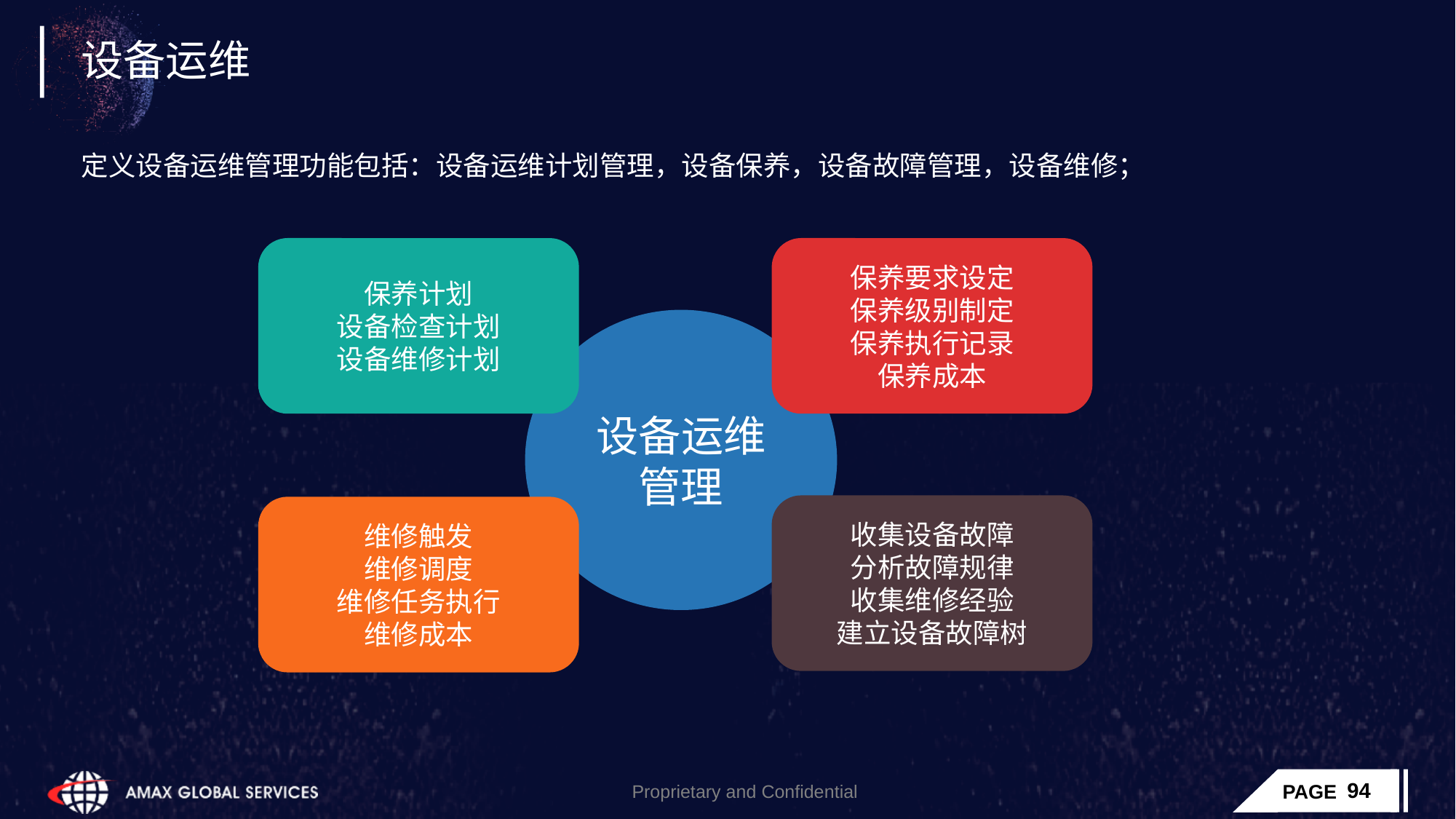

# 设备运维
定义设备运维管理功能包括：设备运维计划管理，设备保养，设备故障管理，设备维修；
保养要求设定
保养级别制定
保养执行记录
保养成本

保养计划
设备检查计划
设备维修计划

设备运维管理
收集设备故障
分析故障规律
收集维修经验
建立设备故障树
维修触发
维修调度
维修任务执行
维修成本